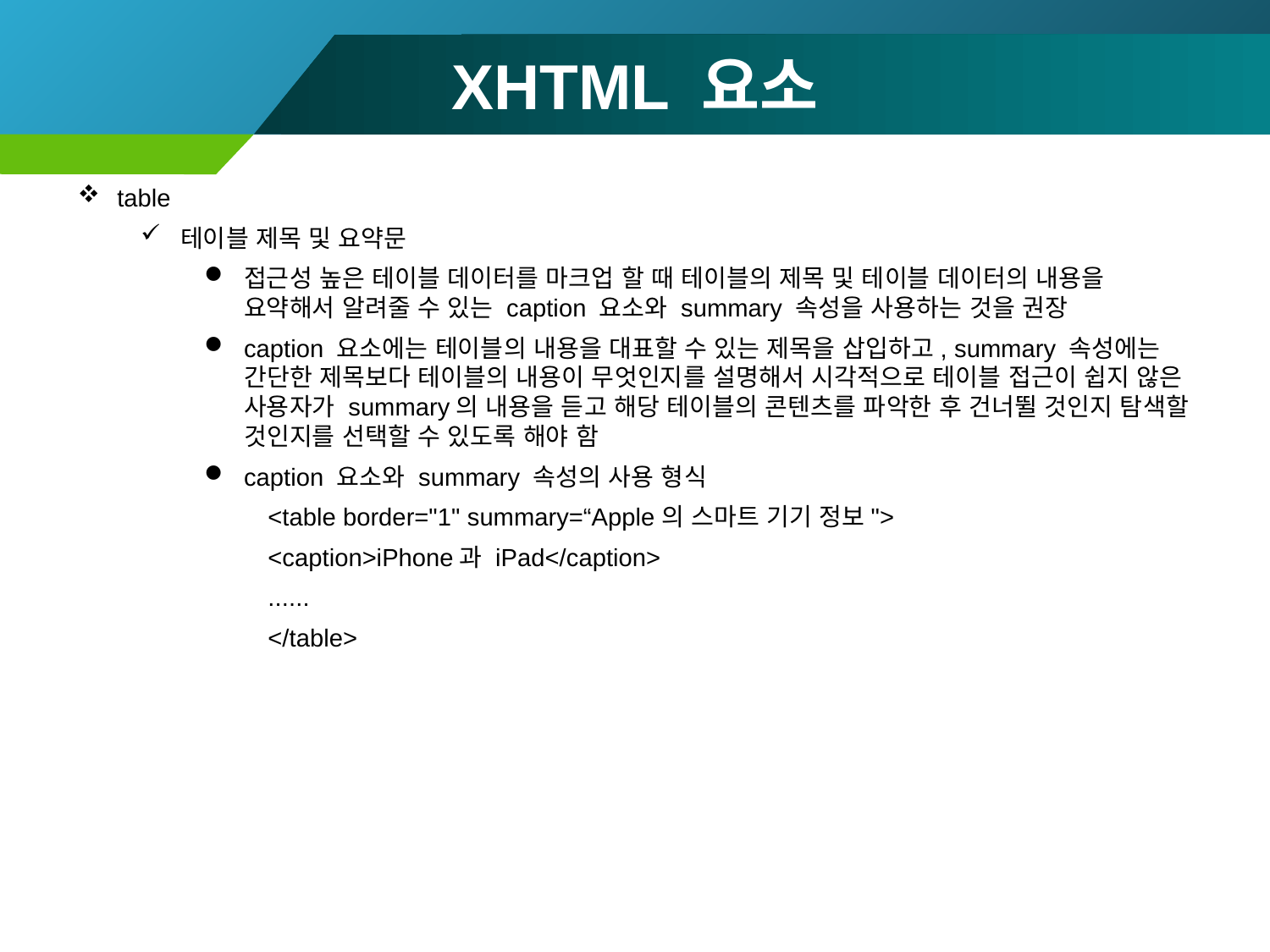

# XHTML 요소
table
테이블 제목 및 요약문
접근성 높은 테이블 데이터를 마크업 할 때 테이블의 제목 및 테이블 데이터의 내용을 요약해서 알려줄 수 있는 caption 요소와 summary 속성을 사용하는 것을 권장
caption 요소에는 테이블의 내용을 대표할 수 있는 제목을 삽입하고, summary 속성에는 간단한 제목보다 테이블의 내용이 무엇인지를 설명해서 시각적으로 테이블 접근이 쉽지 않은 사용자가 summary의 내용을 듣고 해당 테이블의 콘텐츠를 파악한 후 건너뛸 것인지 탐색할 것인지를 선택할 수 있도록 해야 함
caption 요소와 summary 속성의 사용 형식
<table border="1" summary=“Apple의 스마트 기기 정보">
<caption>iPhone과 iPad</caption>
......
</table>
88